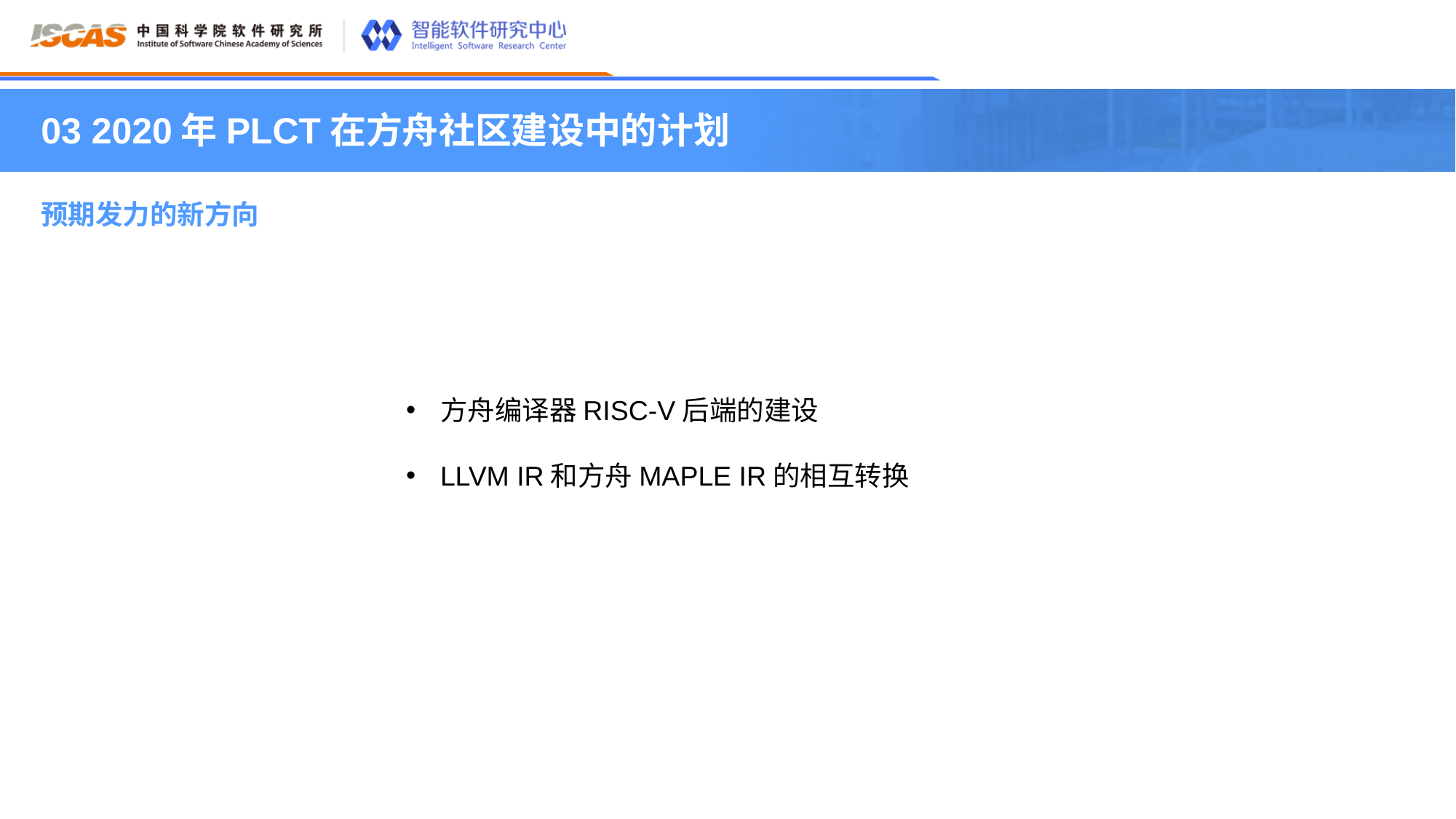

03 2020年PLCT在方舟社区建设中的计划

预期发力的新方向

方舟编译器RISC-V后端的建设

LLVM IR和方舟MAPLE IR的相互转换